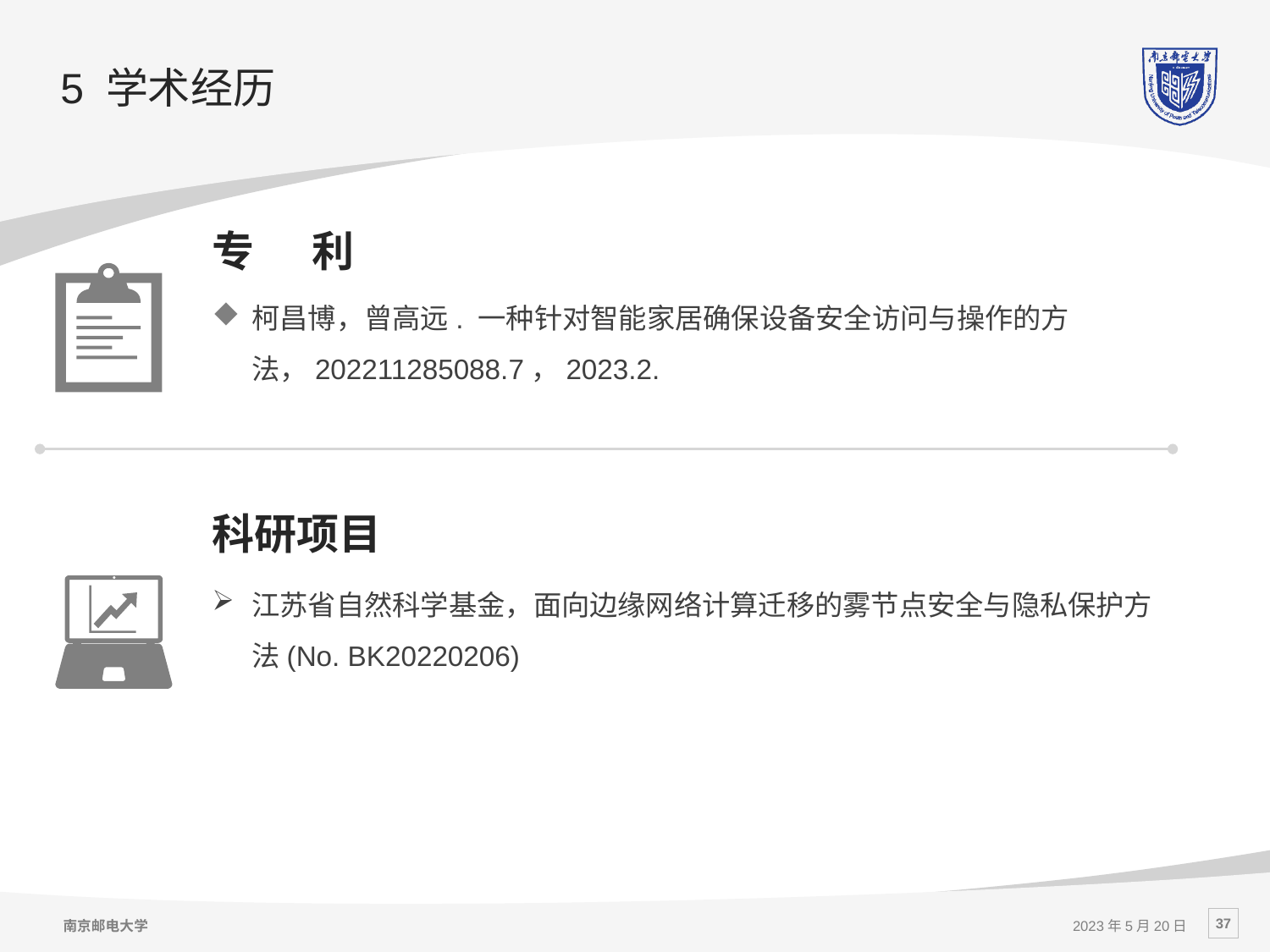

# 5 学术经历
专      利
柯昌博，曾高远. 一种针对智能家居确保设备安全访问与操作的方法，202211285088.7，2023.2.

科研项目
江苏省自然科学基金，面向边缘网络计算迁移的雾节点安全与隐私保护方法(No. BK20220206)